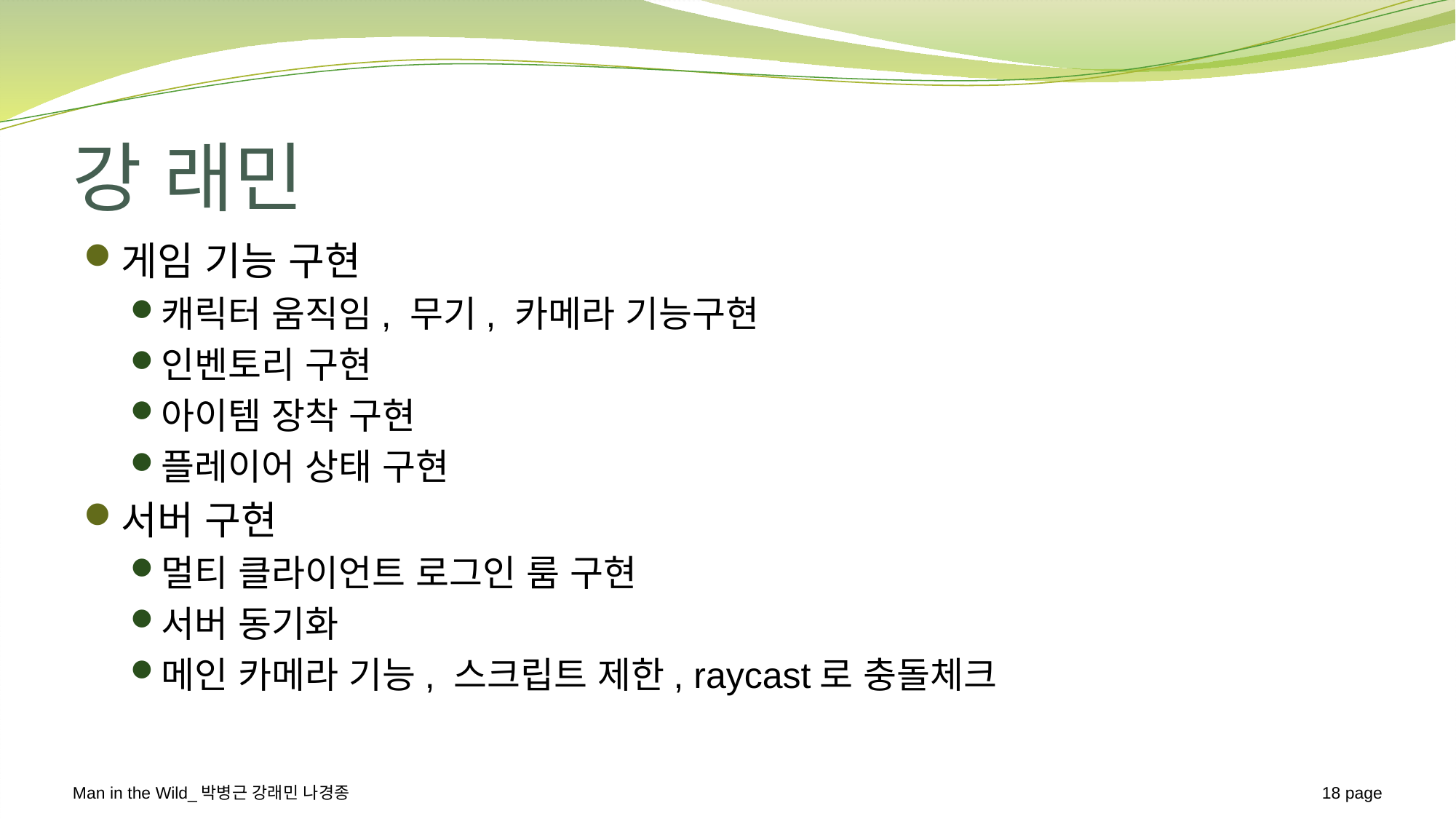

# 강 래민
게임 기능 구현
캐릭터 움직임, 무기, 카메라 기능구현
인벤토리 구현
아이템 장착 구현
플레이어 상태 구현
서버 구현
멀티 클라이언트 로그인 룸 구현
서버 동기화
메인 카메라 기능, 스크립트 제한, raycast로 충돌체크
Man in the Wild_박병근 강래민 나경종
18 page